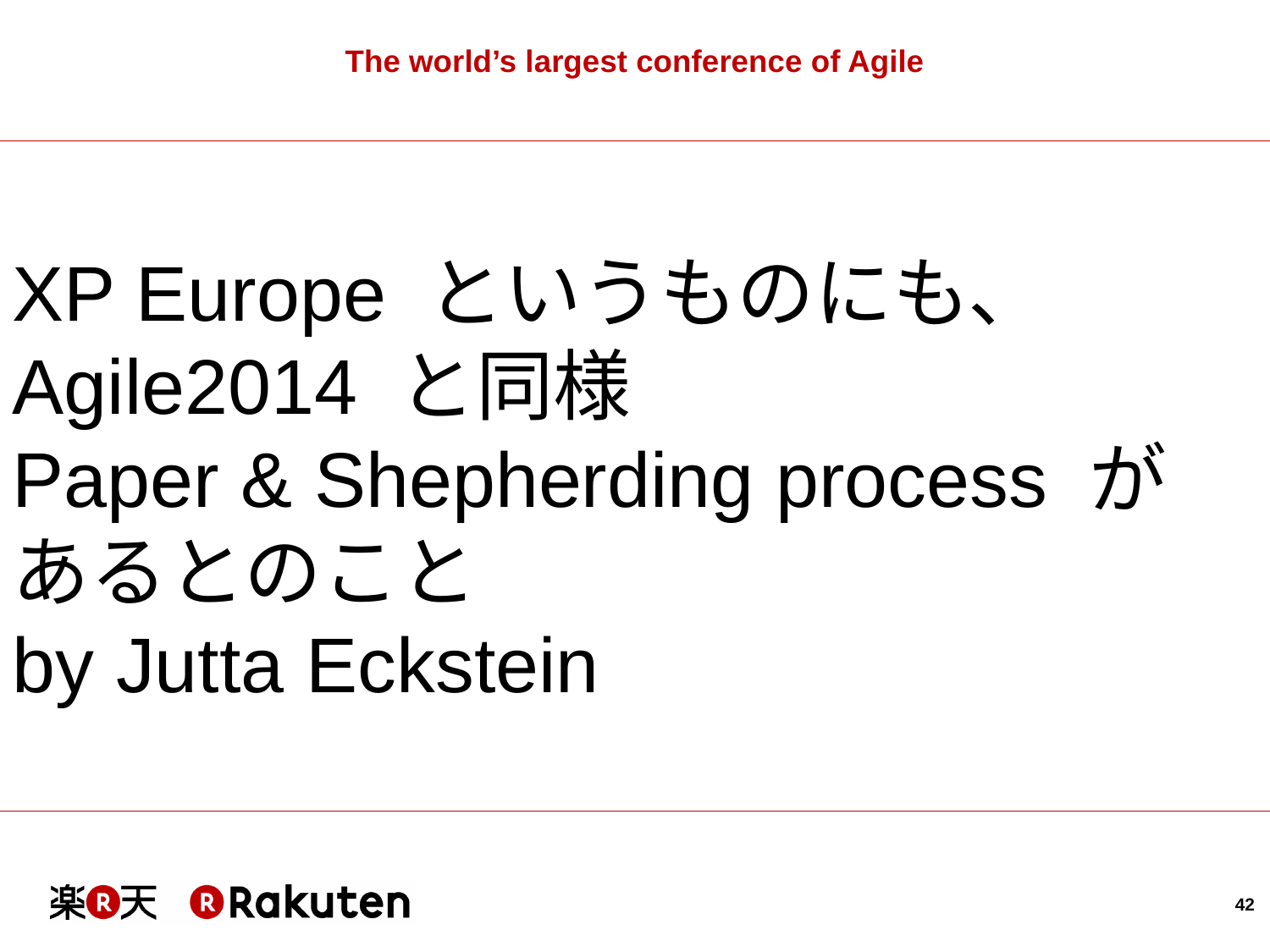

# The world’s largest conference of Agile
XP Europe というものにも、
Agile2014 と同様
Paper & Shepherding process が
あるとのこと
by Jutta Eckstein